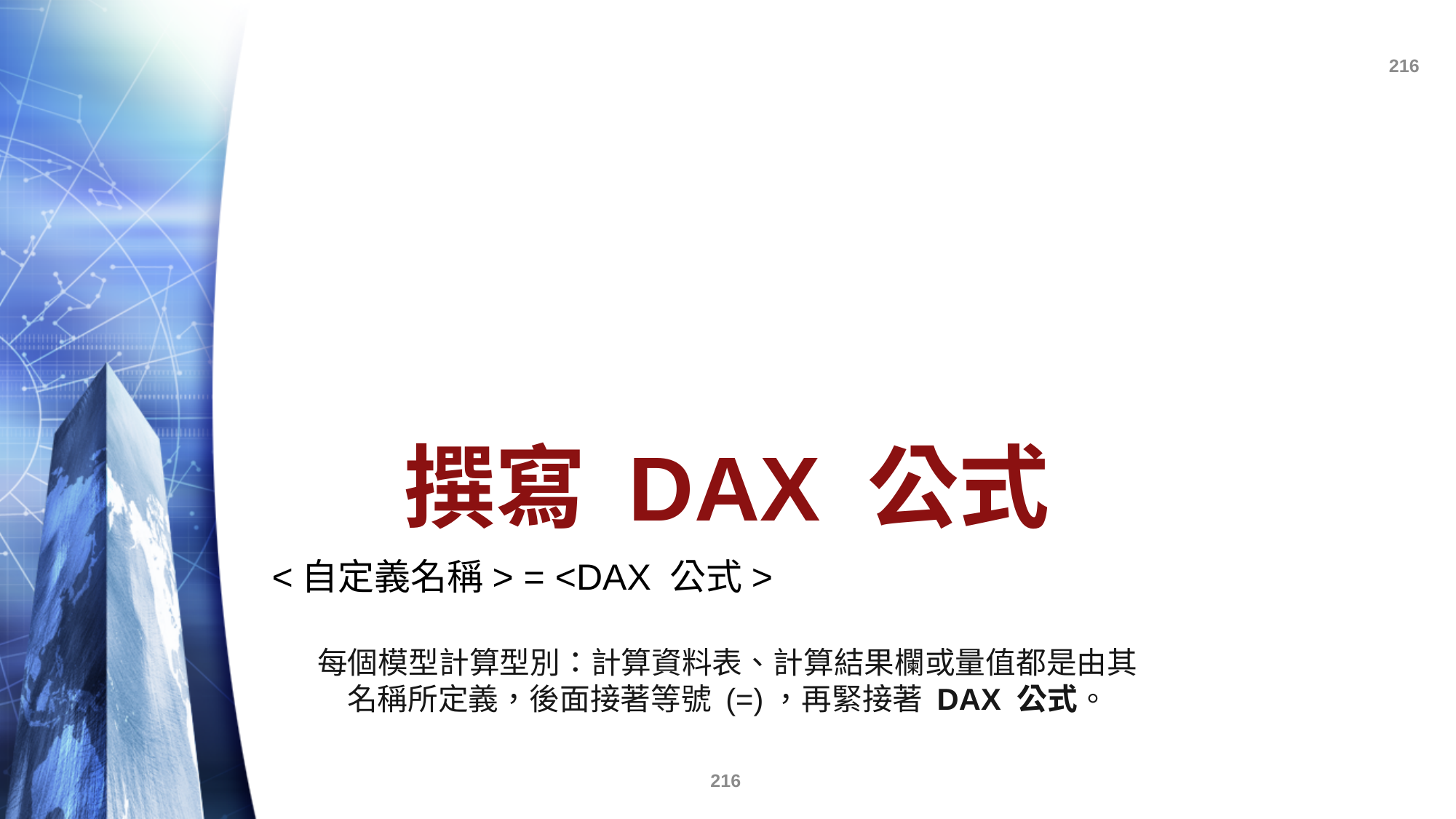

# 撰寫 DAX 公式
<自定義名稱> = <DAX 公式>

每個模型計算型別：計算資料表、計算結果欄或量值都是由其名稱所定義，後面接著等號 (=)，再緊接著 DAX 公式。
216